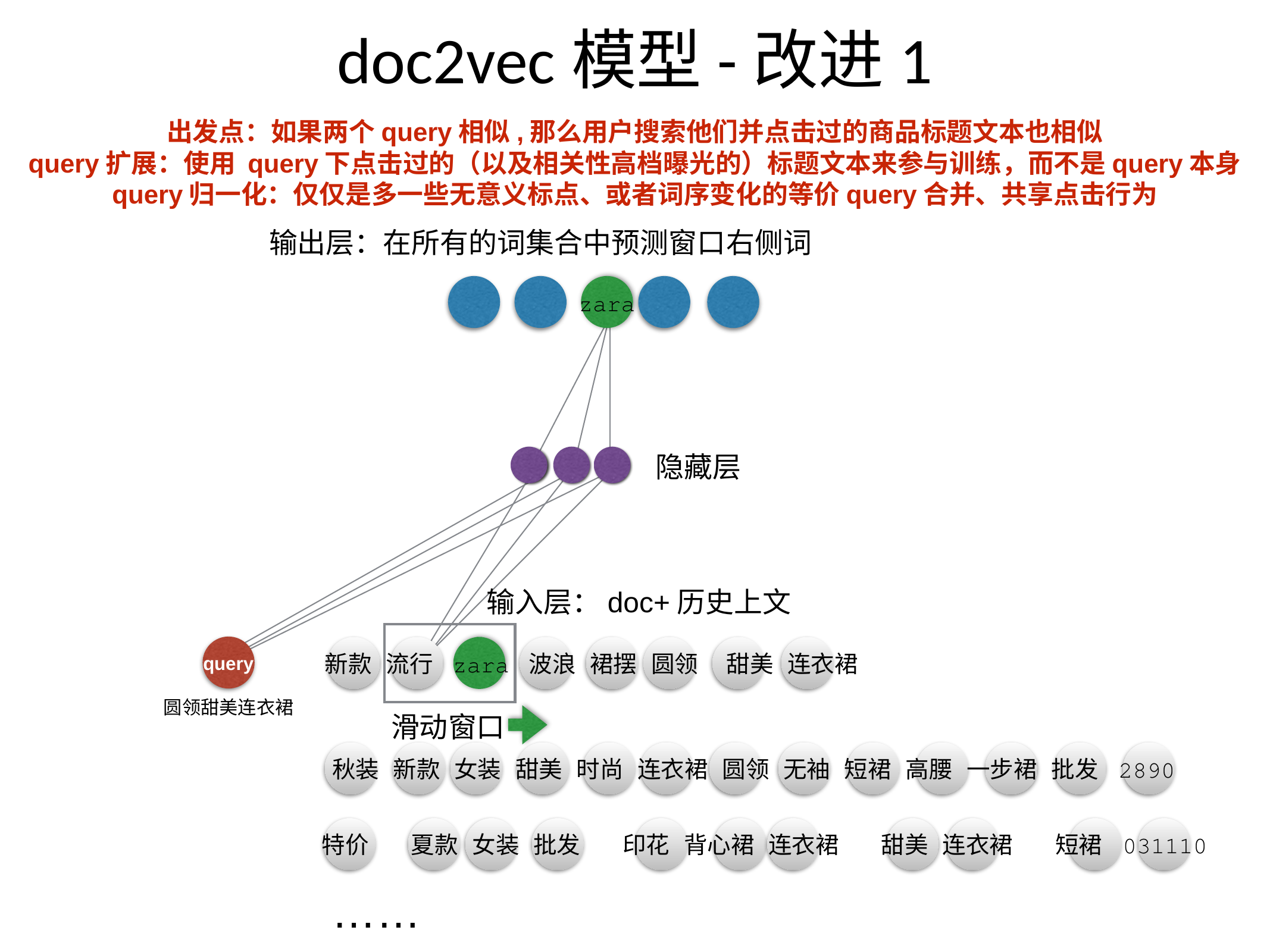

15C26E84FDFAEC9C1EDC4254067520DAC322E3F8302F2A458CF4E80F365ADE55AD46478A99DF8BE99C01A1AC071D5AFDAD469EC2EE7A2B2D727B41FF506222196CA7071D67501EDCE4E5892A478A82DD727BE80F365A953540970000DE554B6035F1740EE80F5DE03CC5D5A2FD247FF9B86D55BC8BE95F23B86D54D4FB510F41DC96302FFA398F5FDDFE55BCA8985DE0B905E13B8F5F48CB1D77119DBF702B2DDC96152B5AFD1FB4FD2455BC
# doc2vec模型-改进1
出发点：如果两个query相似,那么用户搜索他们并点击过的商品标题文本也相似
query扩展：使用 query下点击过的（以及相关性高档曝光的）标题文本来参与训练，而不是query本身
query归一化：仅仅是多一些无意义标点、或者词序变化的等价query合并、共享点击行为
输出层：在所有的词集合中预测窗口右侧词

zara

隐藏层

输入层：doc+历史上文

新款 流行 zara 波浪 裙摆 圆领  甜美 连衣裙
query
圆领甜美连衣裙

滑动窗口

秋装 新款 女装 甜美 时尚 连衣裙 圆领 无袖 短裙 高腰 一步裙 批发 2890

特价   夏款 女装 批发   印花 背心裙 连衣裙   甜美 连衣裙   短裙 031110
……